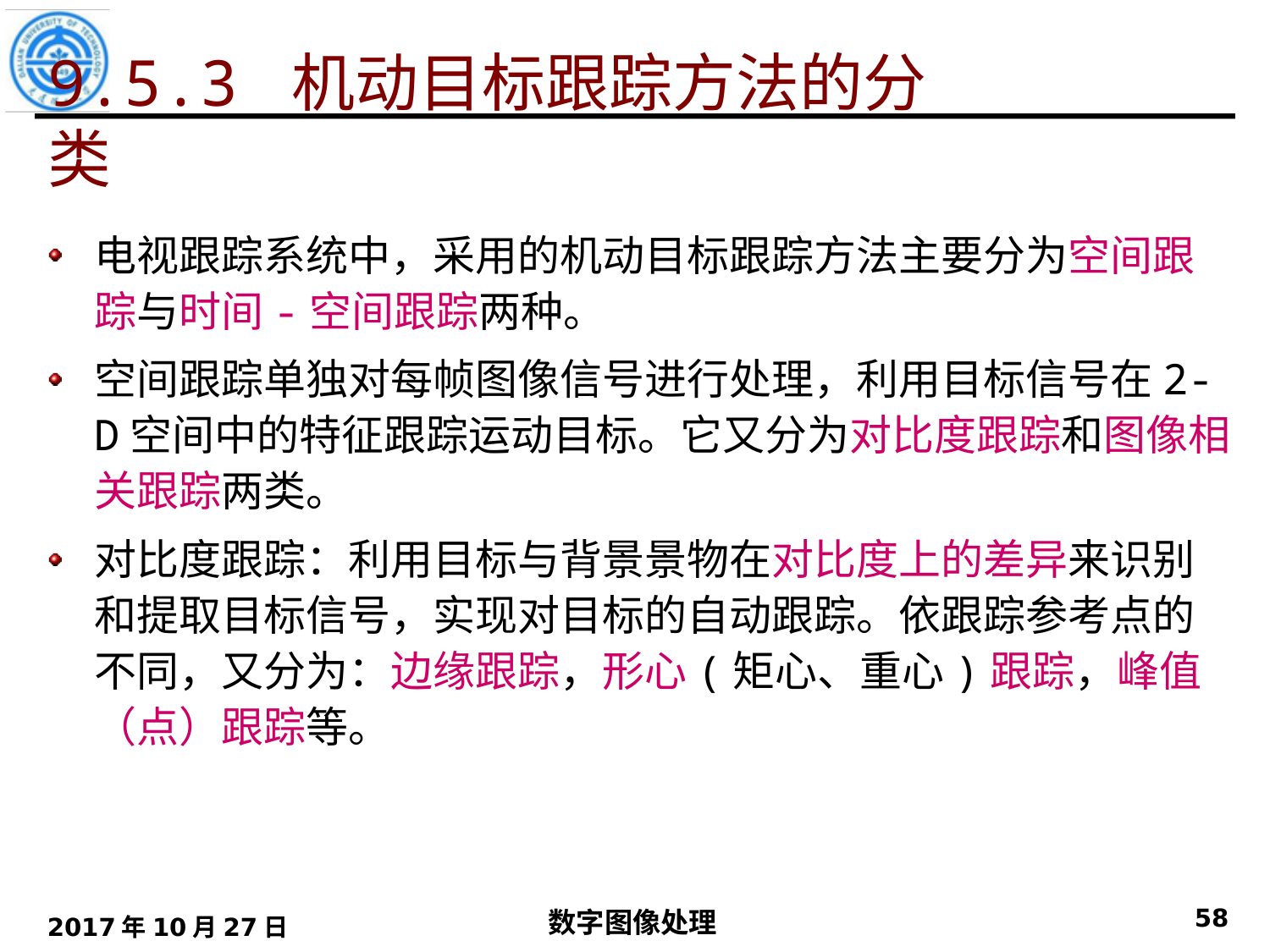

# 9.5.3 机动目标跟踪方法的分类
电视跟踪系统中，采用的机动目标跟踪方法主要分为空间跟踪与时间-空间跟踪两种。
空间跟踪单独对每帧图像信号进行处理，利用目标信号在2-D空间中的特征跟踪运动目标。它又分为对比度跟踪和图像相关跟踪两类。
对比度跟踪：利用目标与背景景物在对比度上的差异来识别和提取目标信号，实现对目标的自动跟踪。依跟踪参考点的不同，又分为：边缘跟踪，形心(矩心、重心)跟踪，峰值（点）跟踪等。